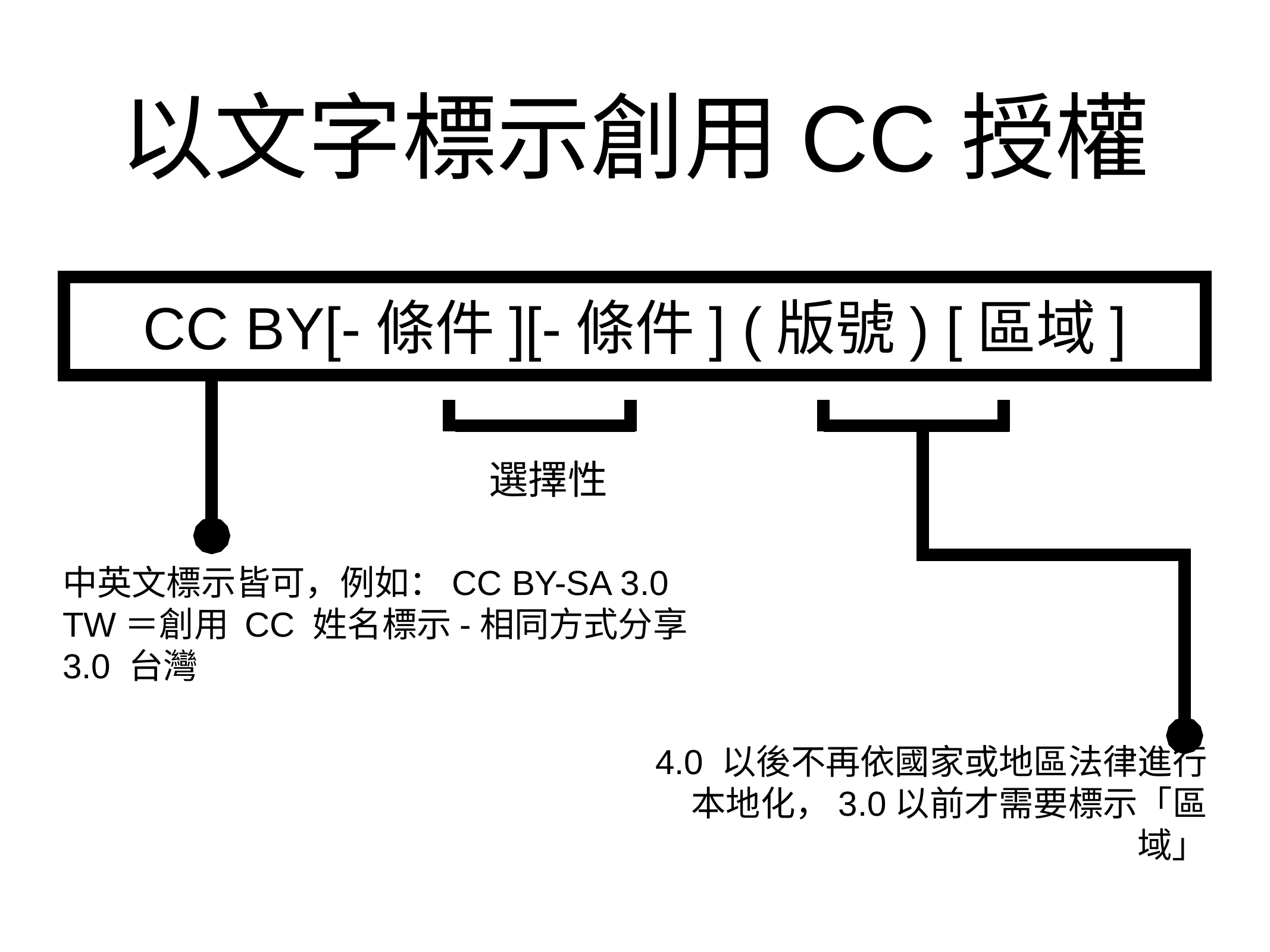

# 以文字標示創用 CC 授權

CC BY[-條件][-條件] (版號) [區域]

選擇性
中英文標示皆可，例如：CC BY-SA 3.0 TW＝創用 CC 姓名標示-相同方式分享 3.0 台灣
4.0 以後不再依國家或地區法律進行本地化，3.0以前才需要標示「區域」